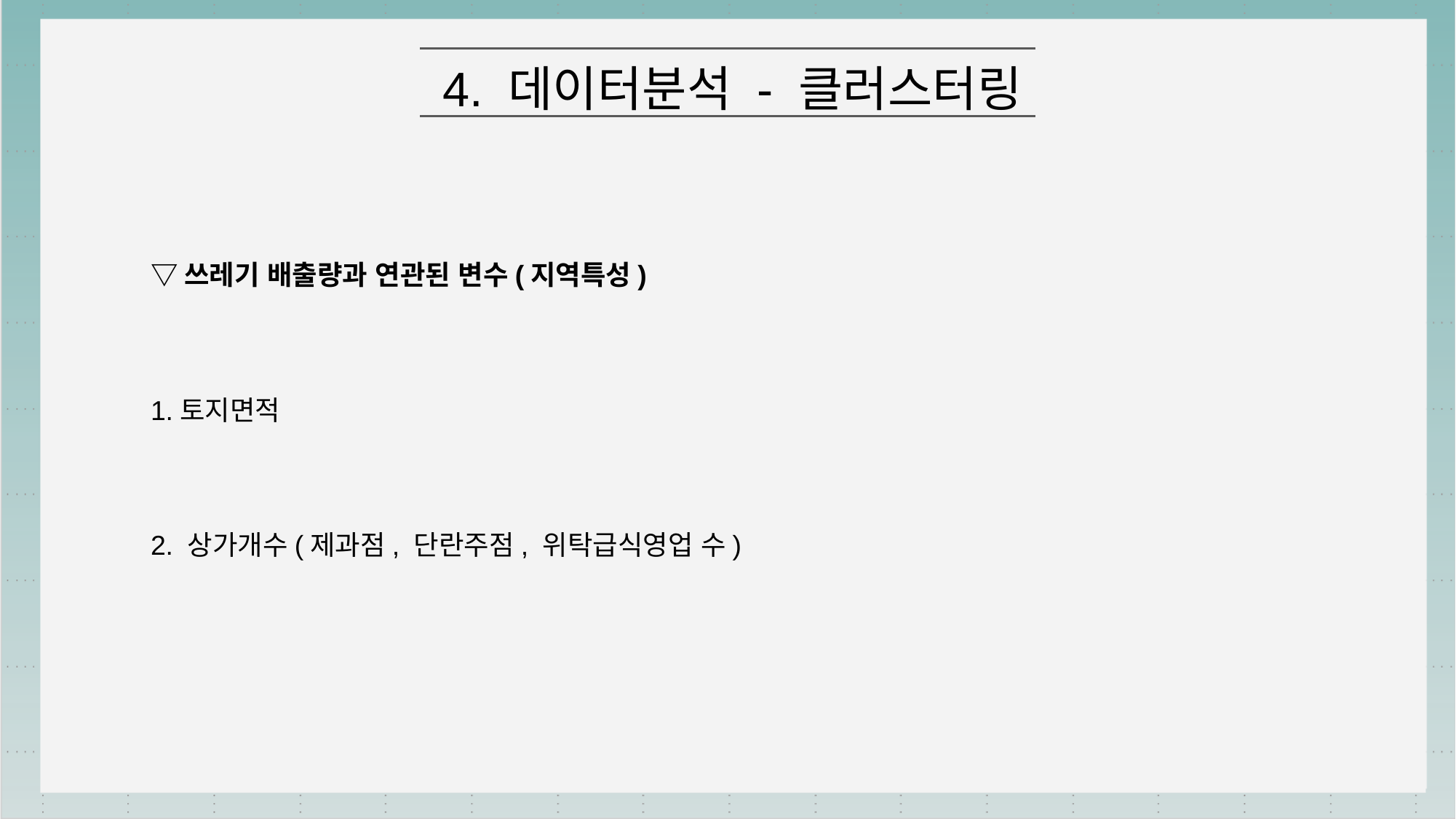

4. 데이터분석 - 클러스터링
▽쓰레기 배출량과 연관된 변수(지역특성)
1.토지면적
2. 상가개수(제과점, 단란주점, 위탁급식영업 수)